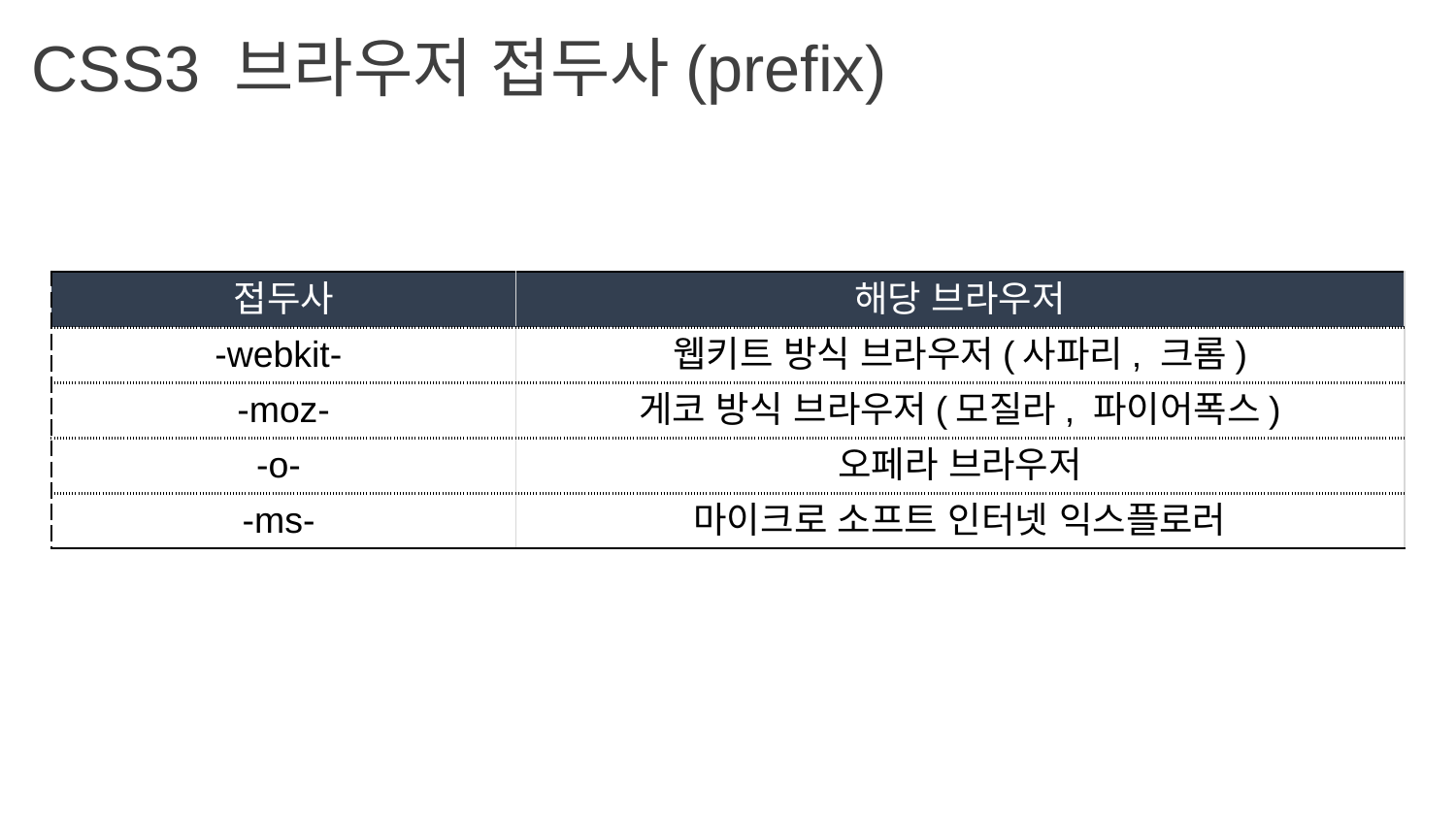

CSS3 브라우저 접두사(prefix)
| 접두사 | 해당 브라우저 |
| --- | --- |
| -webkit- | 웹키트 방식 브라우저(사파리, 크롬) |
| -moz- | 게코 방식 브라우저(모질라, 파이어폭스) |
| -o- | 오페라 브라우저 |
| -ms- | 마이크로 소프트 인터넷 익스플로러 |